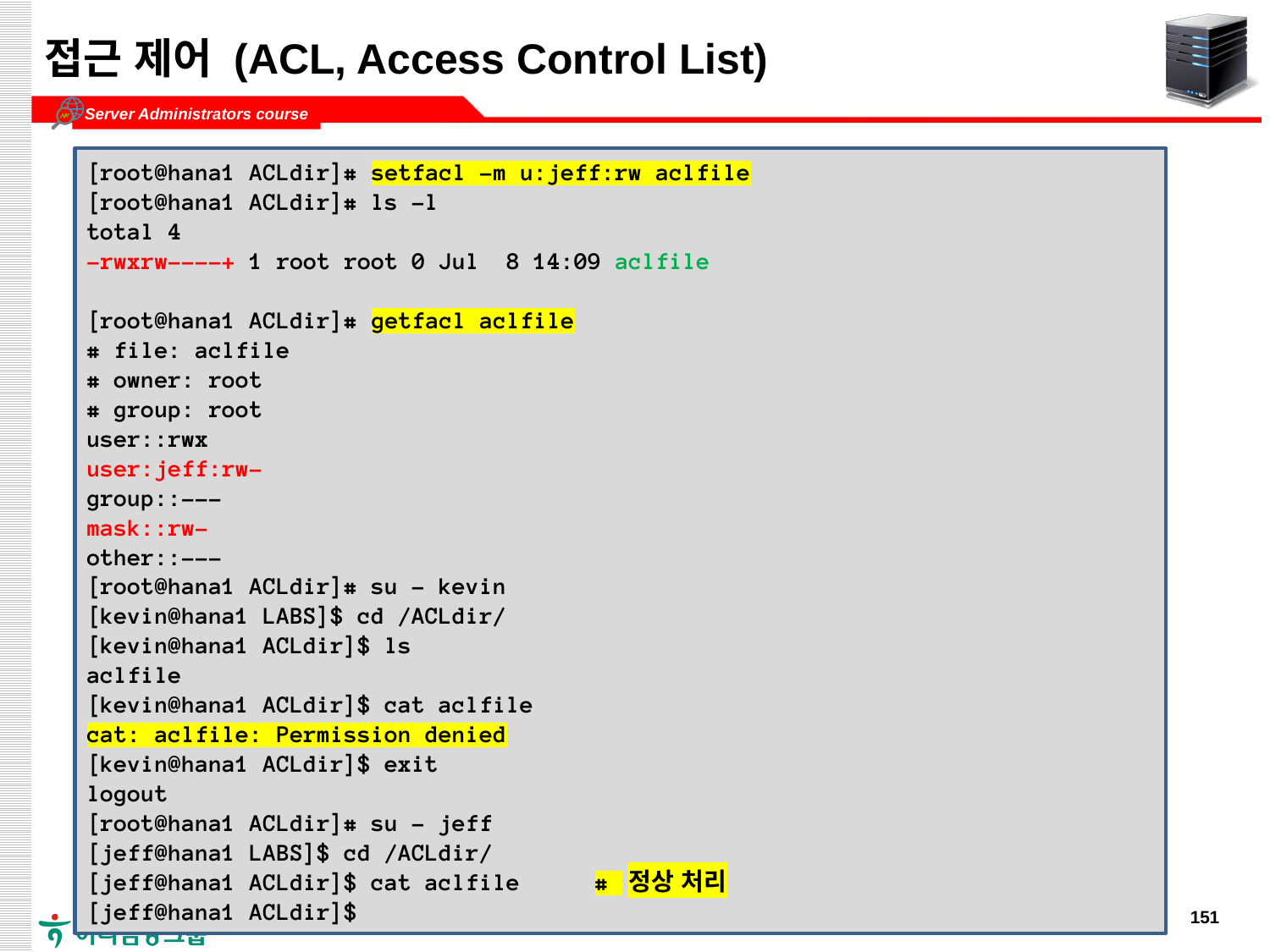

# 접근 제어 (ACL, Access Control List)
[root@hana1 ACLdir]# setfacl -m u:jeff:rw aclfile
[root@hana1 ACLdir]# ls -l
total 4
-rwxrw----+ 1 root root 0 Jul  8 14:09 aclfile

[root@hana1 ACLdir]# getfacl aclfile
# file: aclfile
# owner: root
# group: root
user::rwx
user:jeff:rw-
group::---
mask::rw-
other::---
[root@hana1 ACLdir]# su - kevin
[kevin@hana1 LABS]$ cd /ACLdir/
[kevin@hana1 ACLdir]$ ls
aclfile
[kevin@hana1 ACLdir]$ cat aclfile
cat: aclfile: Permission denied
[kevin@hana1 ACLdir]$ exit
logout
[root@hana1 ACLdir]# su - jeff
[jeff@hana1 LABS]$ cd /ACLdir/
[jeff@hana1 ACLdir]$ cat aclfile	# 정상 처리
[jeff@hana1 ACLdir]$